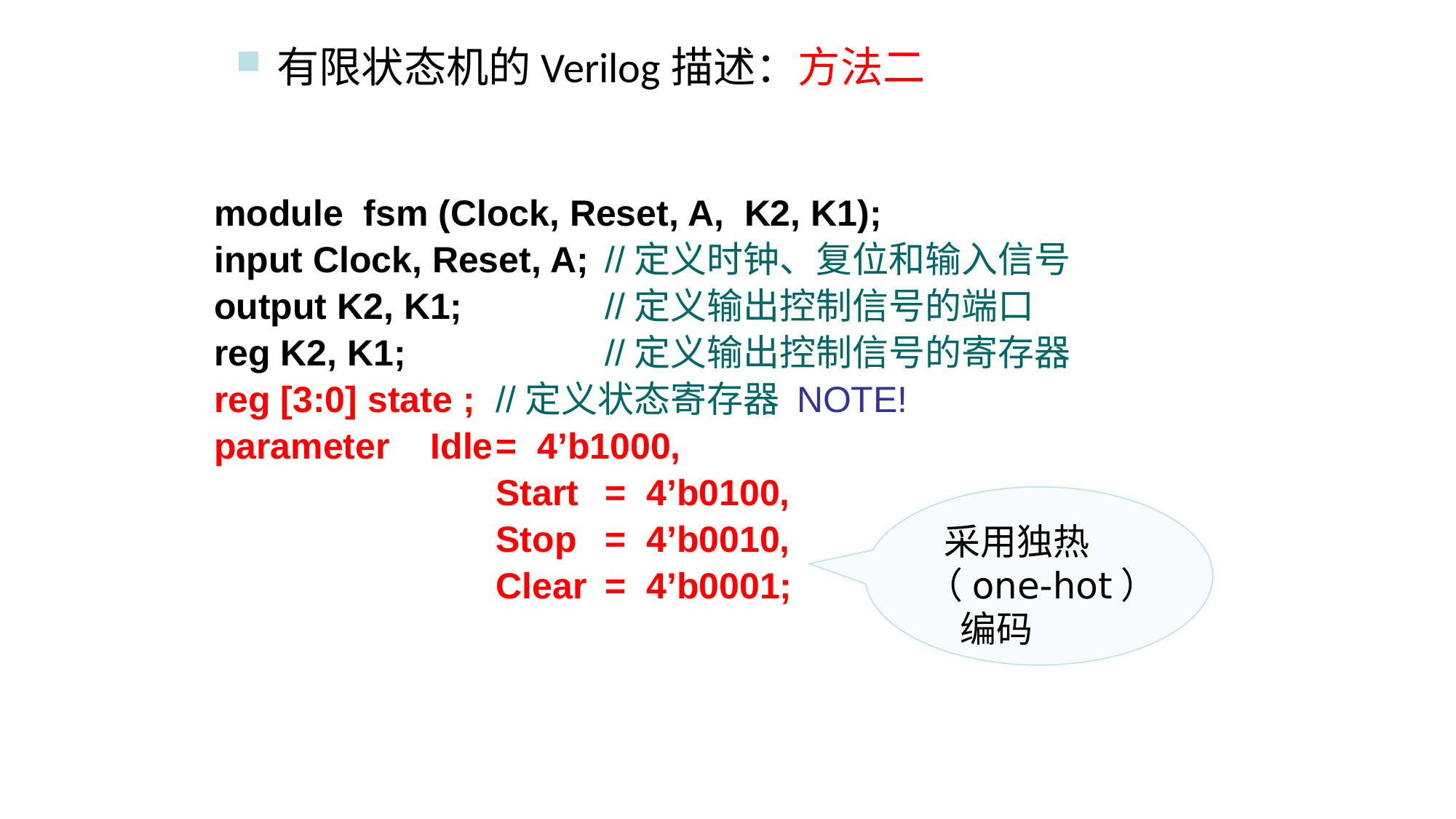

有限状态机的Verilog描述：方法二

module  fsm (Clock, Reset, A,  K2, K1);
input Clock, Reset, A; 	//定义时钟、复位和输入信号
output K2, K1; 		//定义输出控制信号的端口
reg K2, K1; 		//定义输出控制信号的寄存器
reg [3:0] state ;  	//定义状态寄存器 NOTE!
parameter    Idle	=  4’b1000,
			Start	=  4’b0100,
			Stop	=  4’b0010,
			Clear	=  4’b0001;
 采用独热
（one-hot）
   编码